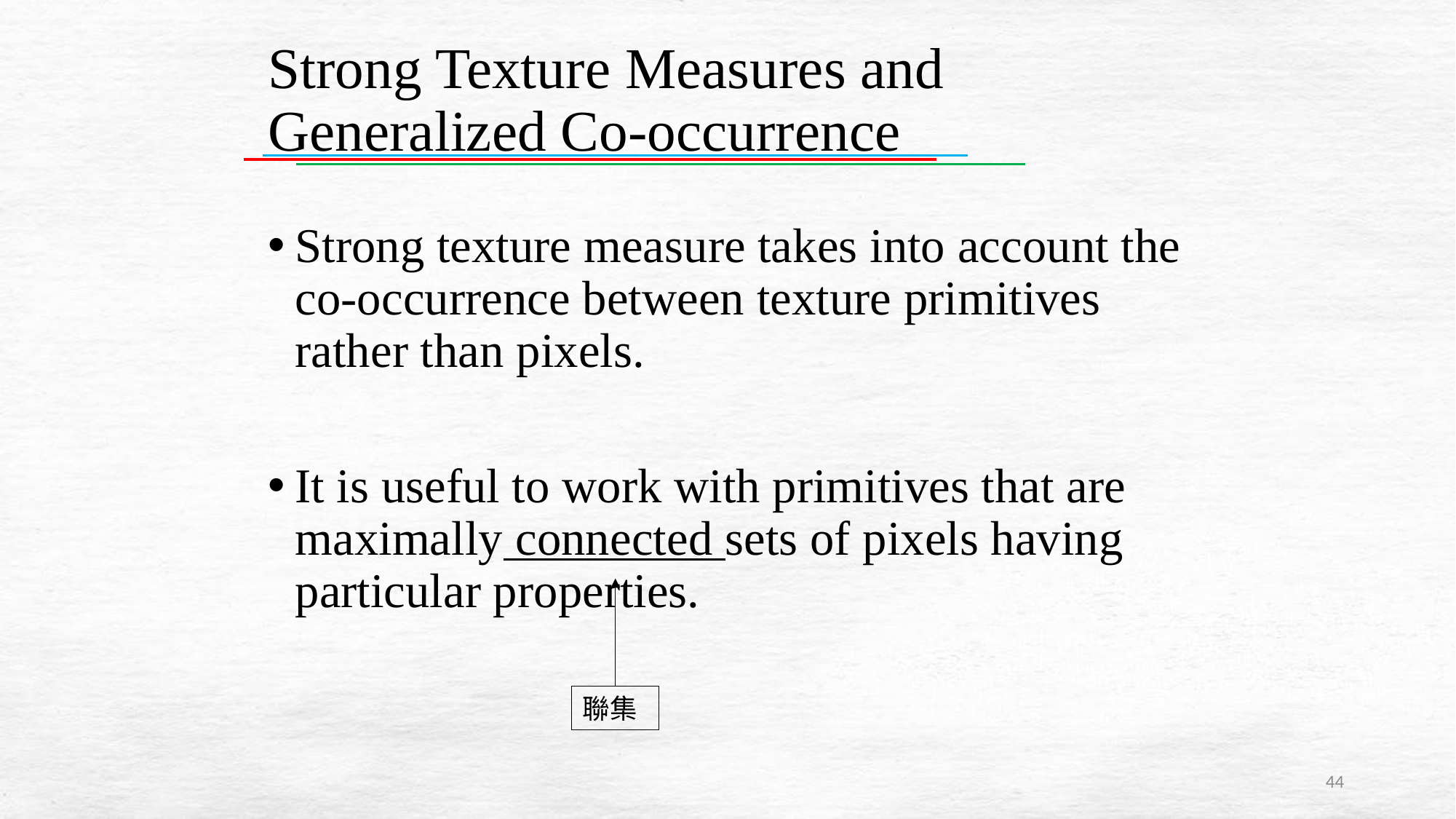

# Strong Texture Measures and Generalized Co-occurrence
Strong texture measure takes into account the co-occurrence between texture primitives rather than pixels.

It is useful to work with primitives that are maximally connected sets of pixels having  particular properties.
聯集
44